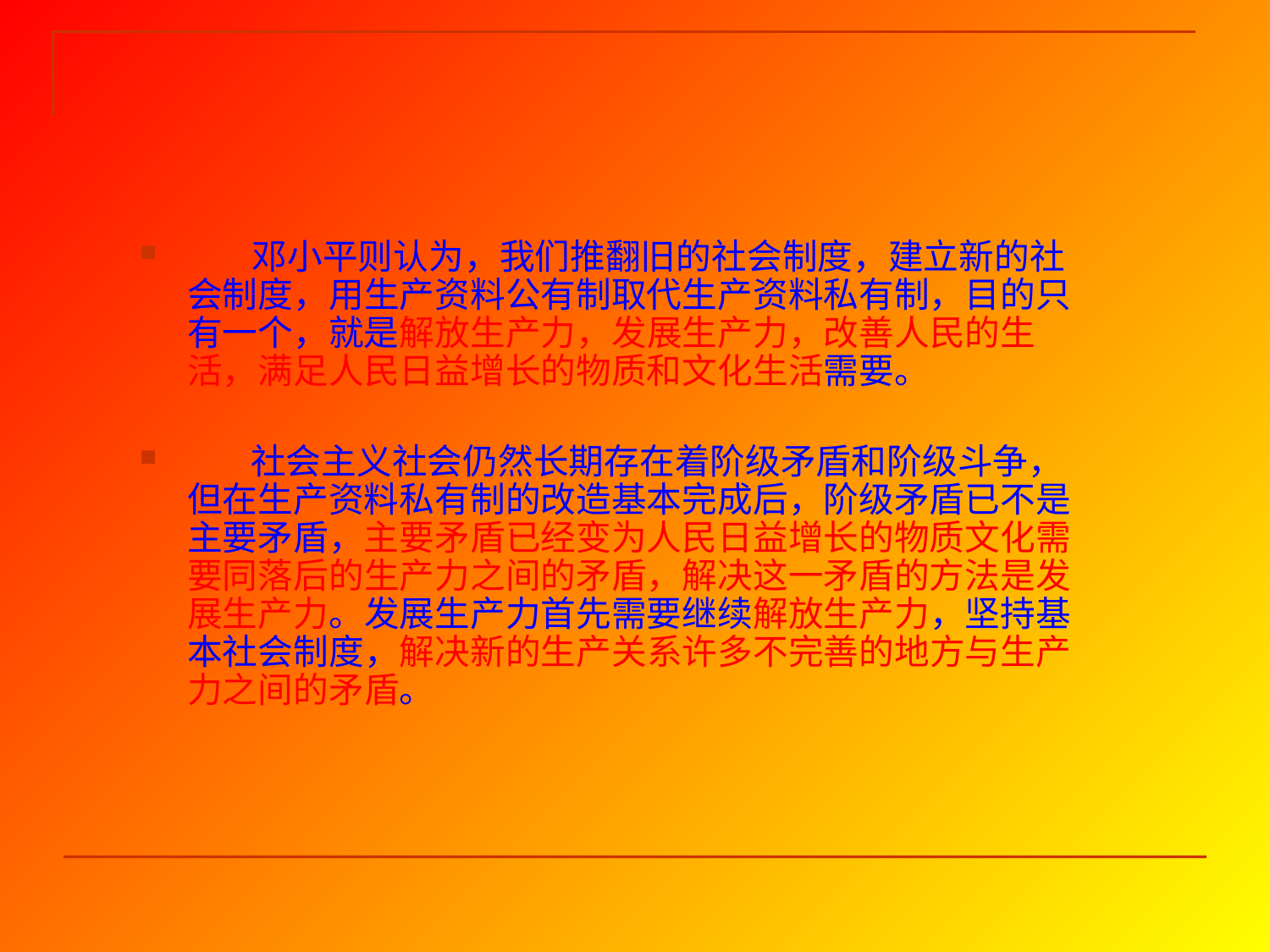

#
       邓小平则认为，我们推翻旧的社会制度，建立新的社会制度，用生产资料公有制取代生产资料私有制，目的只有一个，就是解放生产力，发展生产力，改善人民的生活，满足人民日益增长的物质和文化生活需要。

       社会主义社会仍然长期存在着阶级矛盾和阶级斗争，但在生产资料私有制的改造基本完成后，阶级矛盾已不是主要矛盾，主要矛盾已经变为人民日益增长的物质文化需要同落后的生产力之间的矛盾，解决这一矛盾的方法是发展生产力。发展生产力首先需要继续解放生产力，坚持基本社会制度，解决新的生产关系许多不完善的地方与生产力之间的矛盾。